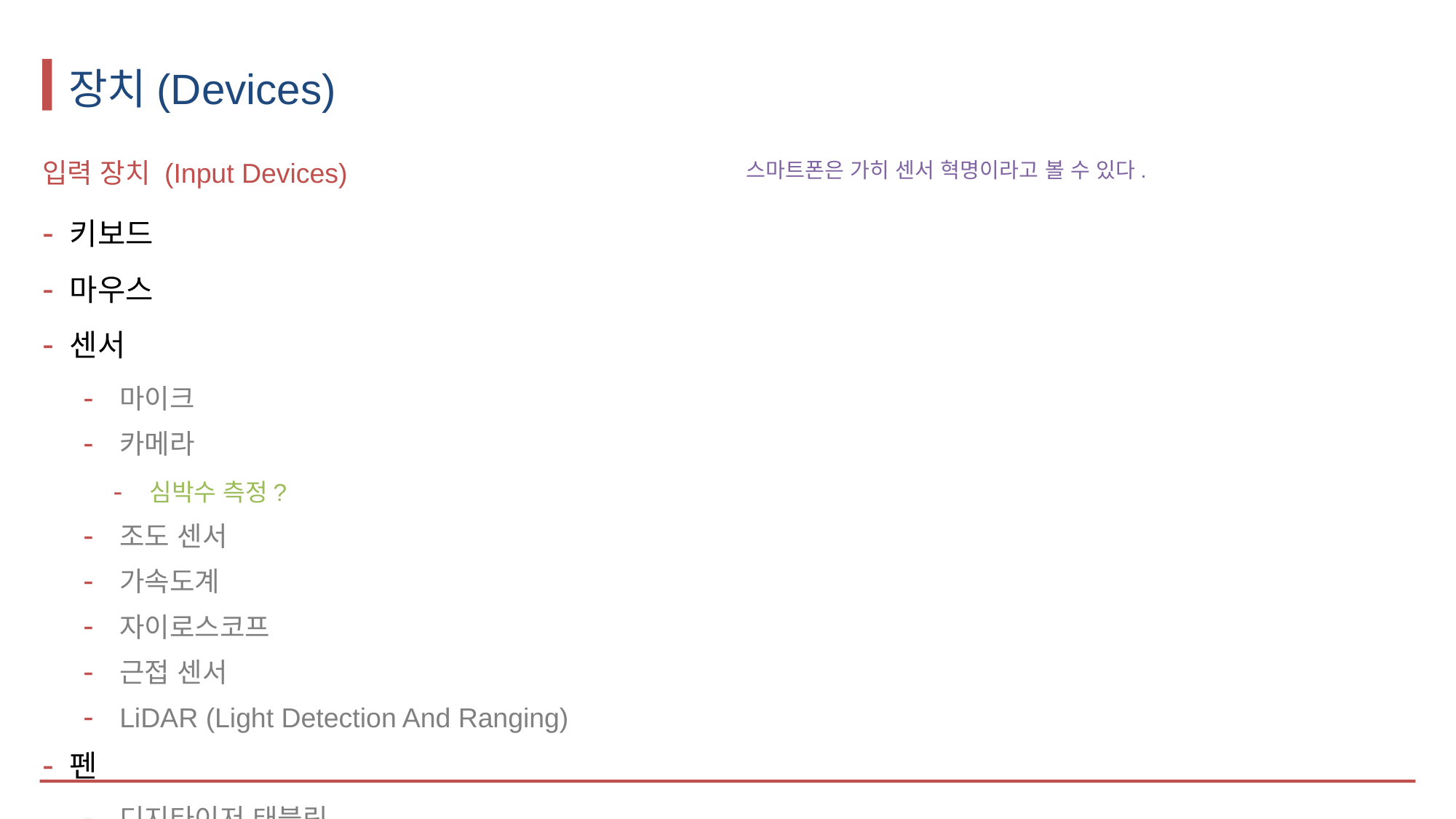

# 장치(Devices)
입력 장치 (Input Devices)
키보드
마우스
센서
마이크
카메라
심박수 측정?
조도 센서
가속도계
자이로스코프
근접 센서
LiDAR (Light Detection And Ranging)
펜
디지타이저 태블릿
게임 패드
스마트폰은 가히 센서 혁명이라고 볼 수 있다.